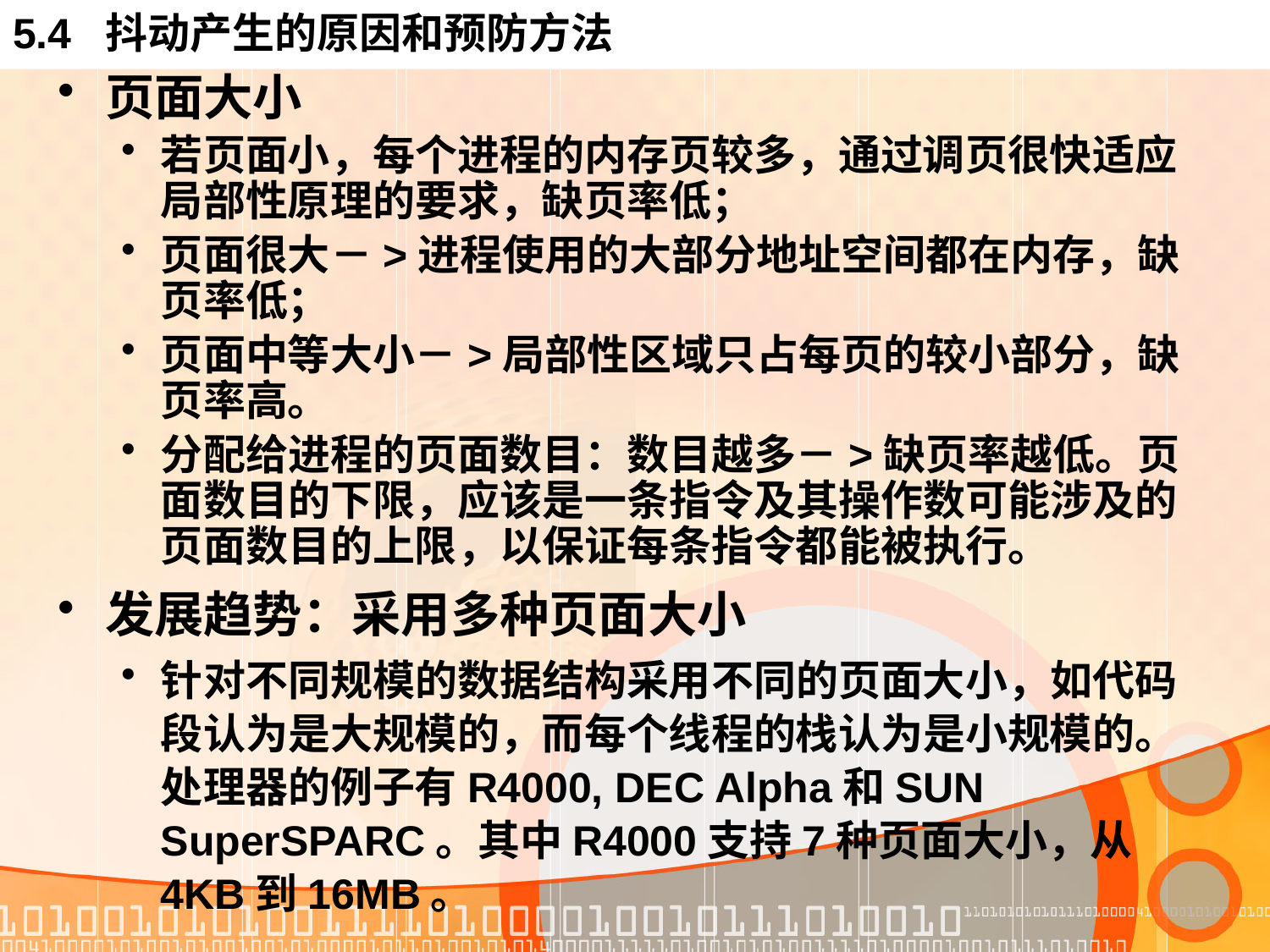

# 5.4  抖动产生的原因和预防方法
页面大小
若页面小，每个进程的内存页较多，通过调页很快适应局部性原理的要求，缺页率低；
页面很大－>进程使用的大部分地址空间都在内存，缺页率低；
页面中等大小－>局部性区域只占每页的较小部分，缺页率高。
分配给进程的页面数目：数目越多－>缺页率越低。页面数目的下限，应该是一条指令及其操作数可能涉及的页面数目的上限，以保证每条指令都能被执行。
发展趋势：采用多种页面大小
针对不同规模的数据结构采用不同的页面大小，如代码段认为是大规模的，而每个线程的栈认为是小规模的。处理器的例子有R4000, DEC Alpha和SUN SuperSPARC。其中R4000支持7种页面大小，从4KB到16MB。